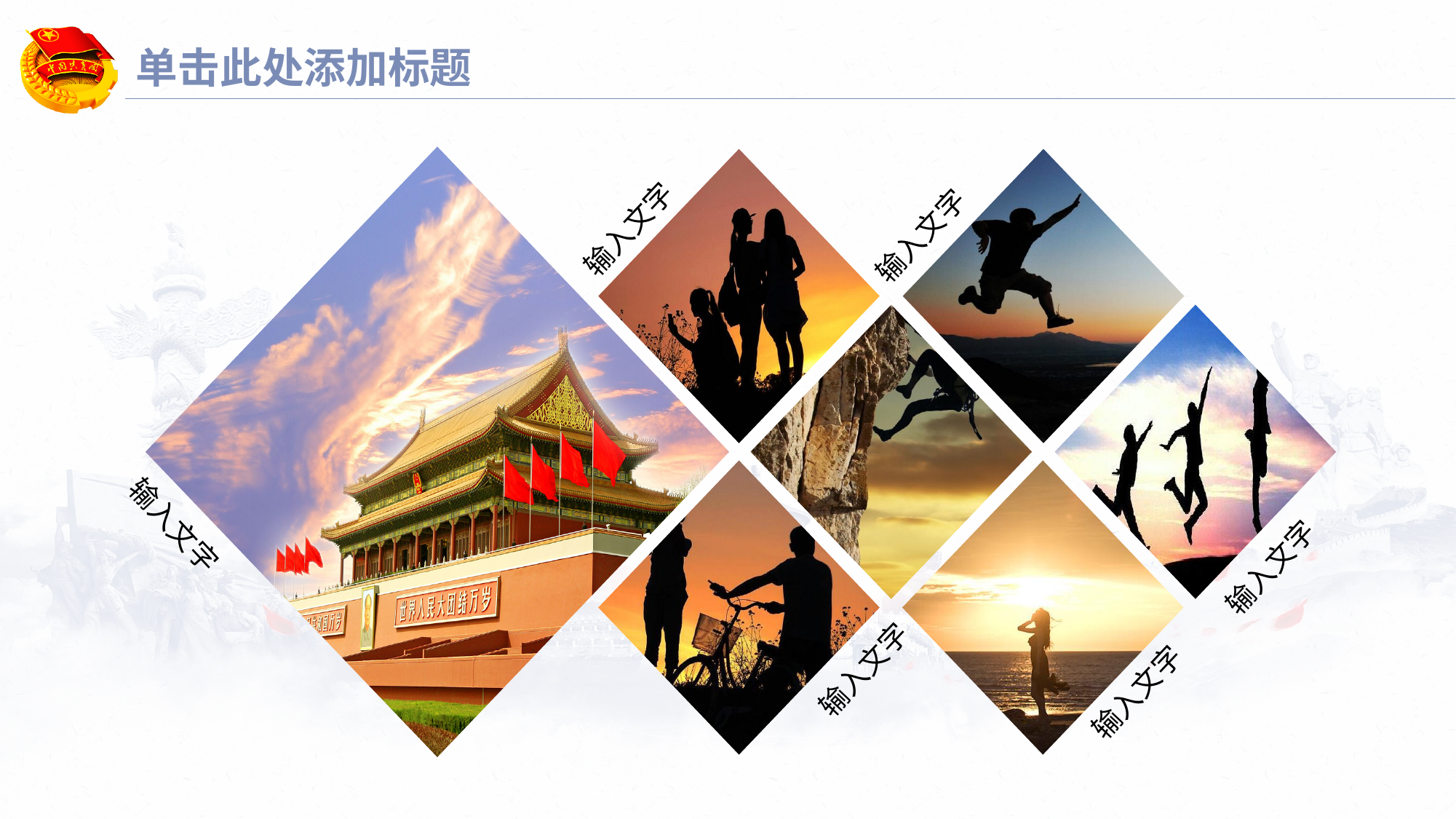

延迟符
# 单击此处添加标题

输入文字
输入文字

输入文字
输入文字
输入文字
输入文字